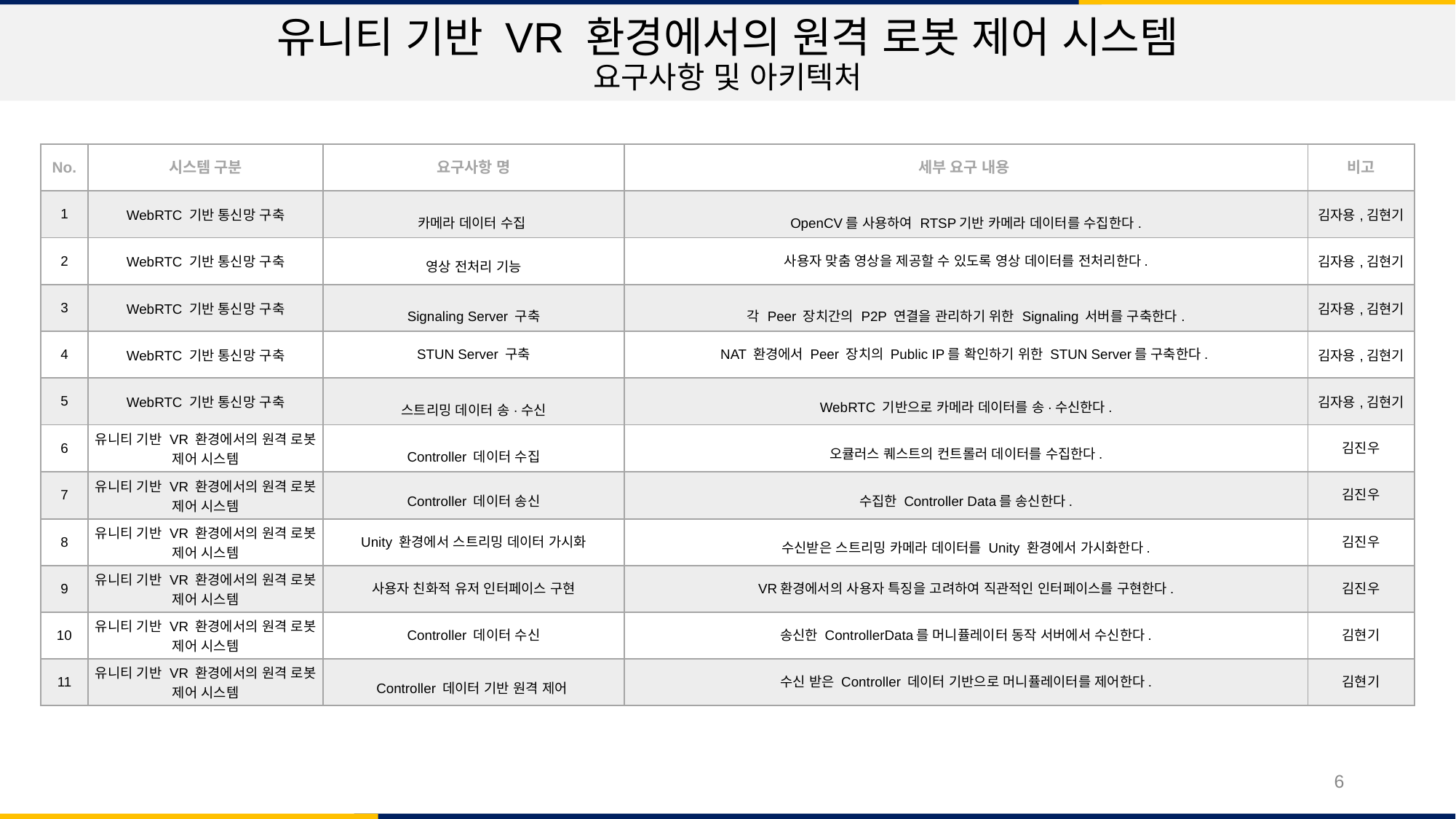

유니티 기반 VR 환경에서의 원격 로봇 제어 시스템
요구사항 및 아키텍처
| No. | 시스템 구분 | 요구사항 명 | 세부 요구 내용 | 비고 |
| --- | --- | --- | --- | --- |
| 1 | WebRTC 기반 통신망 구축 | 카메라 데이터 수집 | OpenCV를 사용하여 RTSP기반 카메라 데이터를 수집한다. | 김자용,김현기 |
| 2 | WebRTC 기반 통신망 구축 | 영상 전처리 기능 | 사용자 맞춤 영상을 제공할 수 있도록 영상 데이터를 전처리한다. | 김자용,김현기 |
| 3 | WebRTC 기반 통신망 구축 | Signaling Server 구축 | 각 Peer 장치간의 P2P 연결을 관리하기 위한 Signaling 서버를 구축한다. | 김자용,김현기 |
| 4 | WebRTC 기반 통신망 구축 | STUN Server 구축 | NAT 환경에서 Peer 장치의 Public IP를 확인하기 위한 STUN Server를 구축한다. | 김자용,김현기 |
| 5 | WebRTC 기반 통신망 구축 | 스트리밍 데이터 송·수신 | WebRTC 기반으로 카메라 데이터를 송·수신한다. | 김자용,김현기 |
| 6 | 유니티 기반 VR 환경에서의 원격 로봇 제어 시스템 | Controller 데이터 수집 | 오큘러스 퀘스트의 컨트롤러 데이터를 수집한다. | 김진우 |
| 7 | 유니티 기반 VR 환경에서의 원격 로봇 제어 시스템 | Controller 데이터 송신 | 수집한 Controller Data를 송신한다. | 김진우 |
| 8 | 유니티 기반 VR 환경에서의 원격 로봇 제어 시스템 | Unity 환경에서 스트리밍 데이터 가시화 | 수신받은 스트리밍 카메라 데이터를 Unity 환경에서 가시화한다. | 김진우 |
| 9 | 유니티 기반 VR 환경에서의 원격 로봇 제어 시스템 | 사용자 친화적 유저 인터페이스 구현 | VR환경에서의 사용자 특징을 고려하여 직관적인 인터페이스를 구현한다. | 김진우 |
| 10 | 유니티 기반 VR 환경에서의 원격 로봇 제어 시스템 | Controller 데이터 수신 | 송신한 ControllerData를 머니퓰레이터 동작 서버에서 수신한다. | 김현기 |
| 11 | 유니티 기반 VR 환경에서의 원격 로봇 제어 시스템 | Controller 데이터 기반 원격 제어 | 수신 받은 Controller 데이터 기반으로 머니퓰레이터를 제어한다. | 김현기 |
6